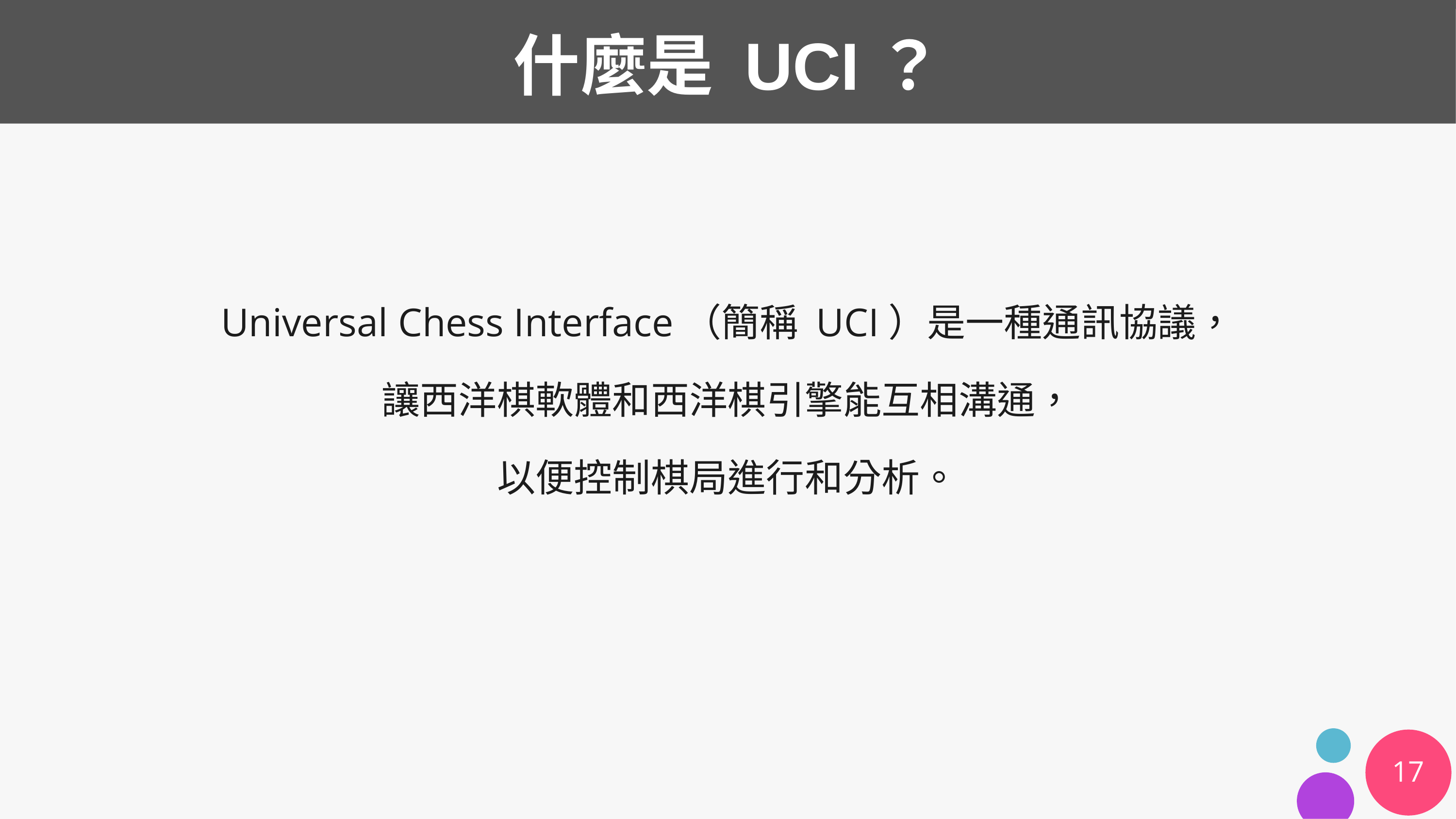

# 什麼是 UCI？
Universal Chess Interface（簡稱 UCI）是一種通訊協議，
讓西洋棋軟體和西洋棋引擎能互相溝通，
以便控制棋局進行和分析。
17